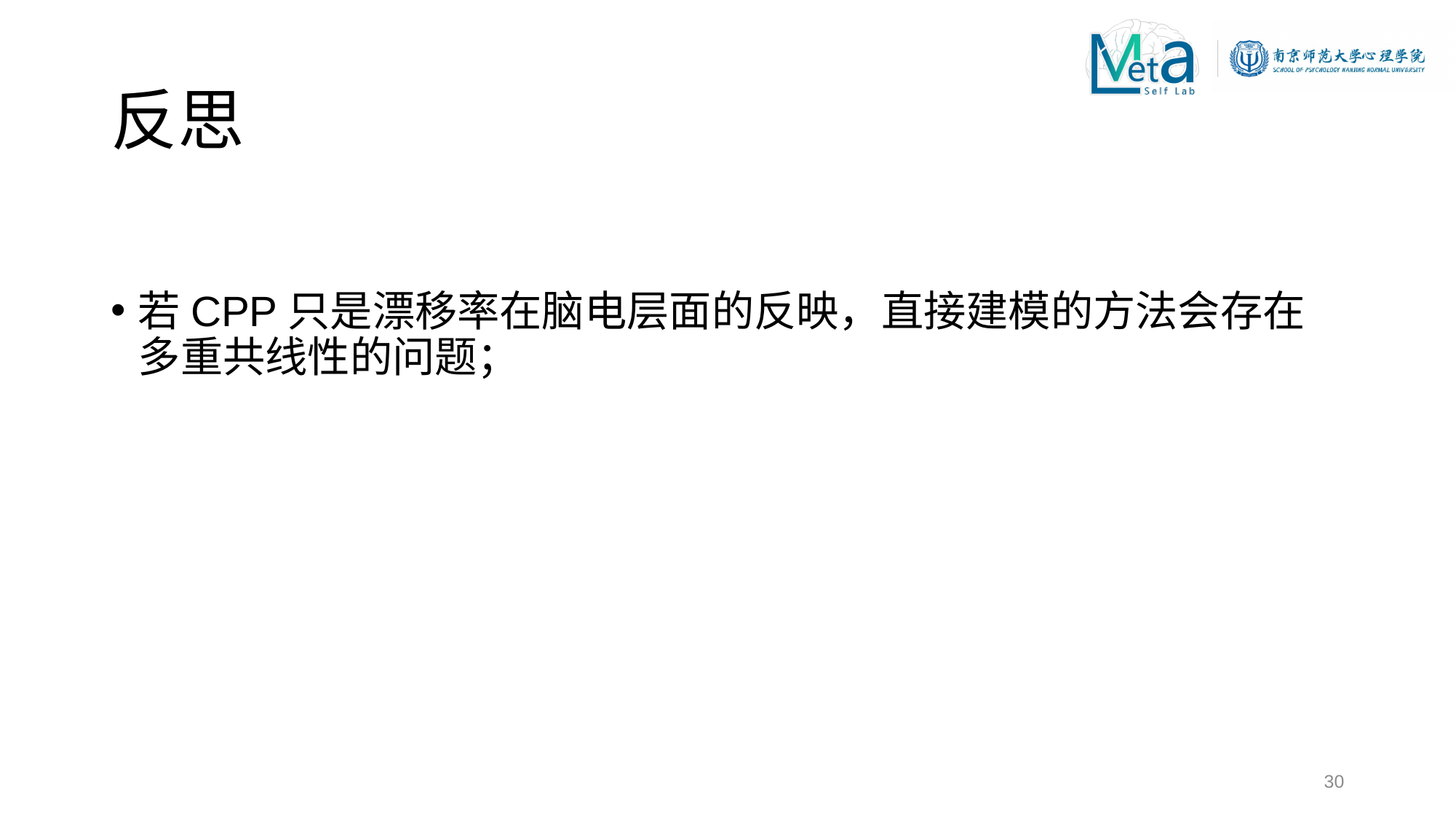

# 反思

若CPP只是漂移率在脑电层面的反映，直接建模的方法会存在多重共线性的问题；

30